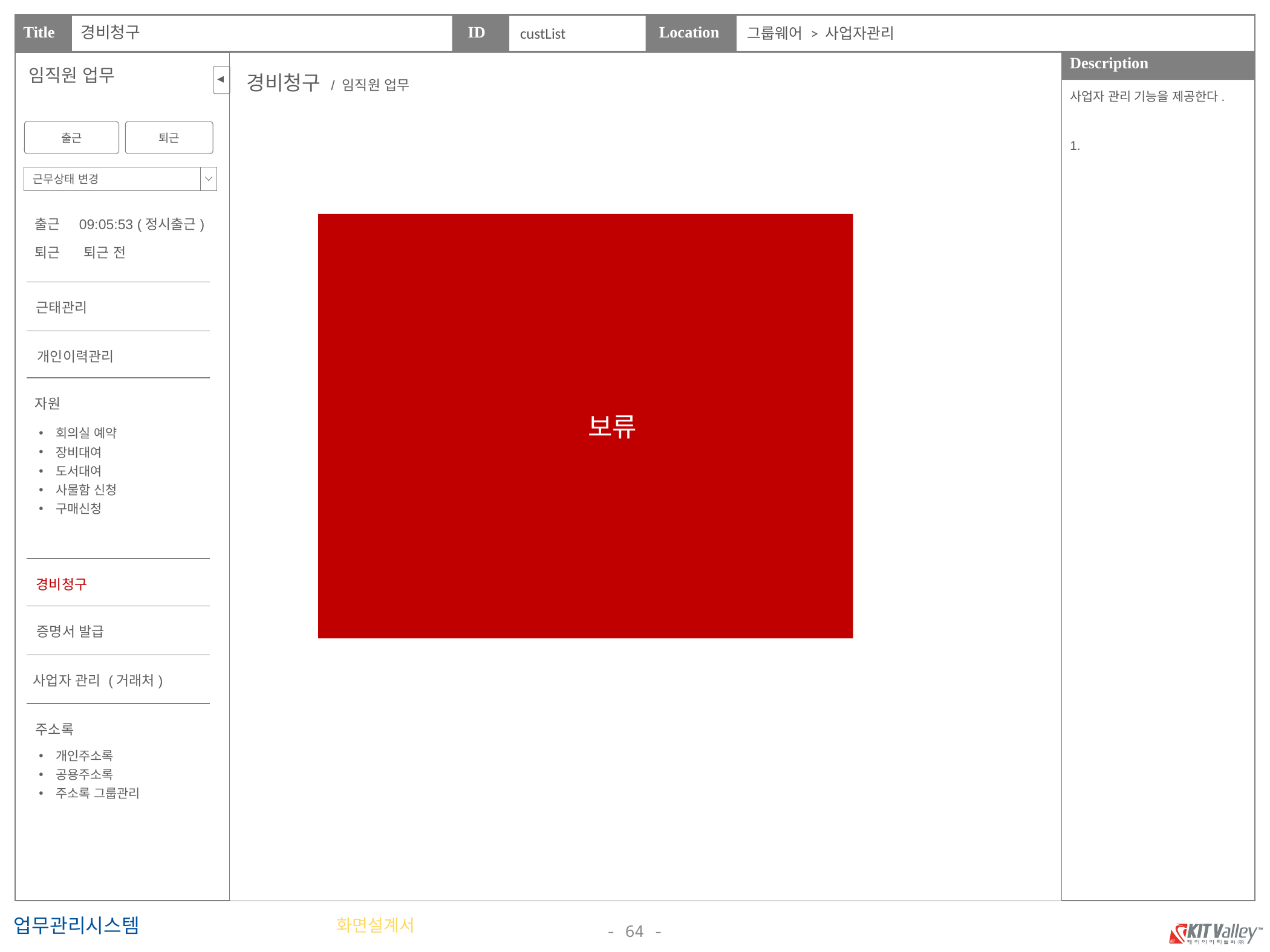

경비청구
custList
그룹웨어 > 사업자관리
임직원 업무
경비청구 / 임직원 업무
사업자 관리 기능을 제공한다.

1.
출근
퇴근
근무상태 변경

출근
09:05:53 (정시출근)
보류
퇴근
퇴근 전
근태관리
개인이력관리
자원
회의실 예약
장비대여
도서대여
사물함 신청
구매신청
경비청구
증명서 발급
사업자 관리 (거래처)
주소록
개인주소록
공용주소록
주소록 그룹관리